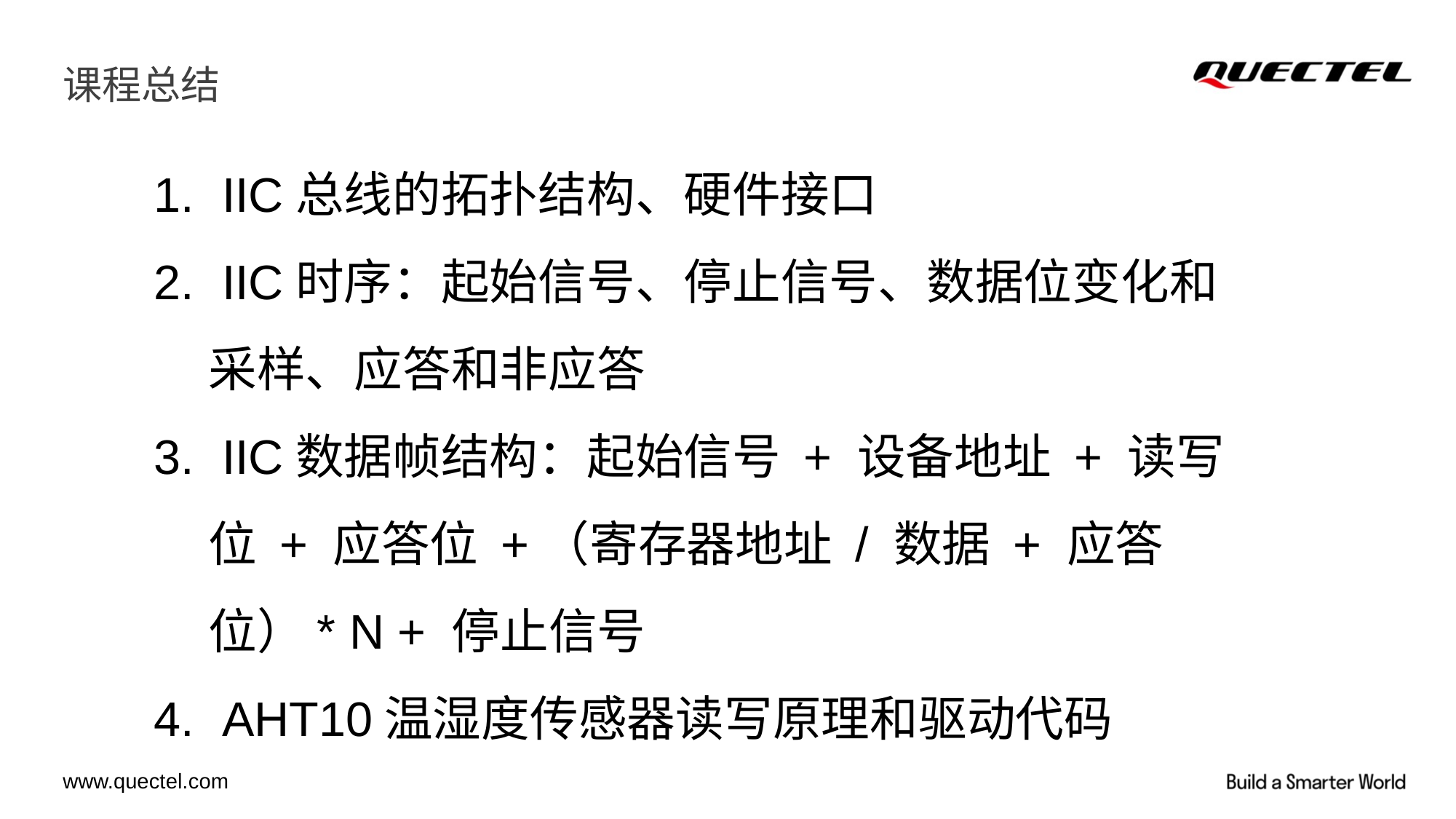

# 课程总结
 IIC总线的拓扑结构、硬件接口
 IIC时序：起始信号、停止信号、数据位变化和采样、应答和非应答
 IIC数据帧结构：起始信号 + 设备地址 + 读写位 + 应答位 +（寄存器地址 / 数据 + 应答位）* N + 停止信号
 AHT10温湿度传感器读写原理和驱动代码